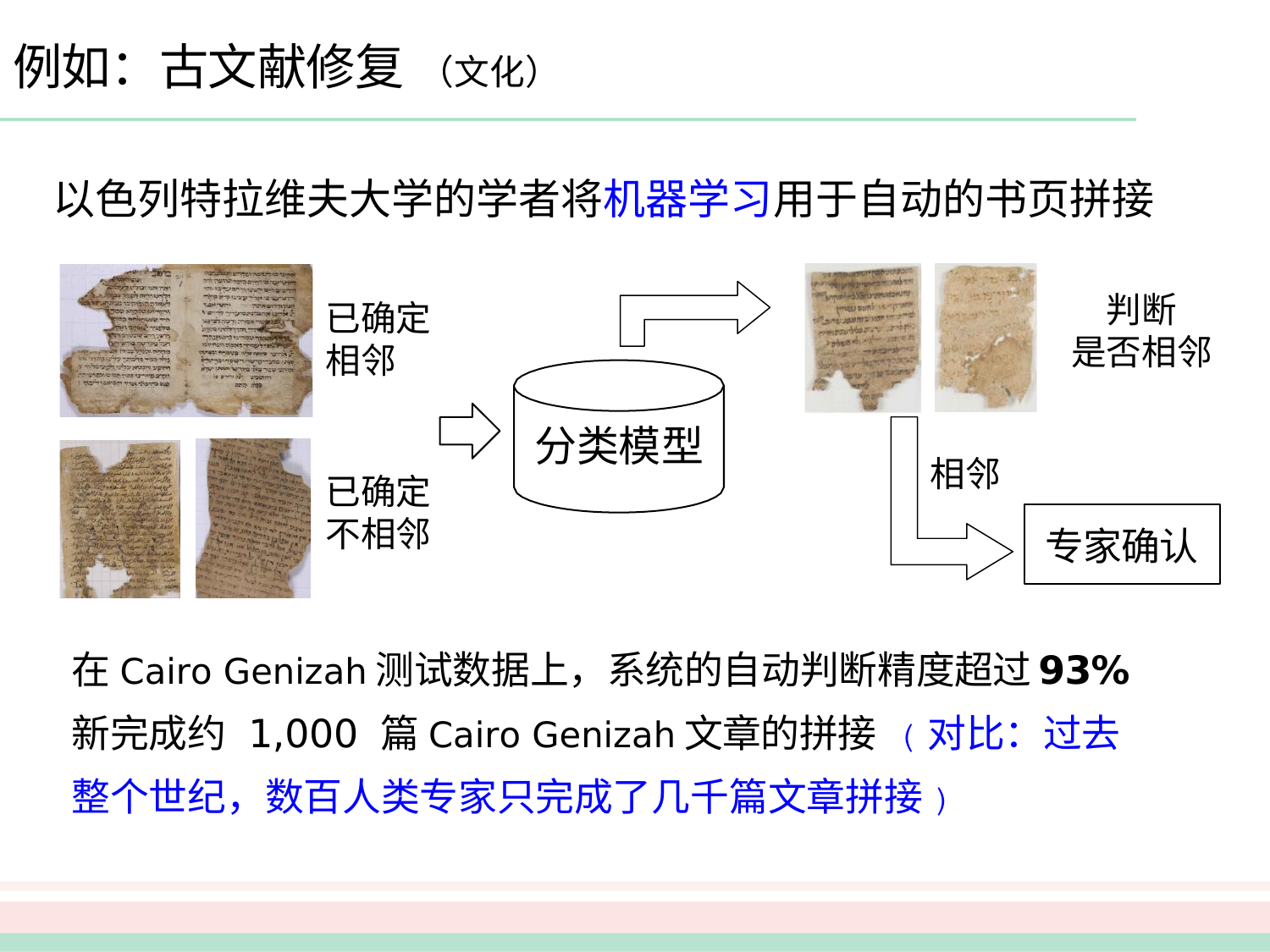

# 例如：古文献修复 （文化）
以色列特拉维夫大学的学者将机器学习用于自动的书页拼接

判断 是否相邻
已确定 相邻

分类模型

相邻
已确定 不相邻

专家确认
在Cairo Genizah测试数据上，系统的自动判断精度超过	93% 新完成约	1,000 篇Cairo Genizah文章的拼接 (对比：过去整个世纪，数百人类专家只完成了几千篇文章拼接)